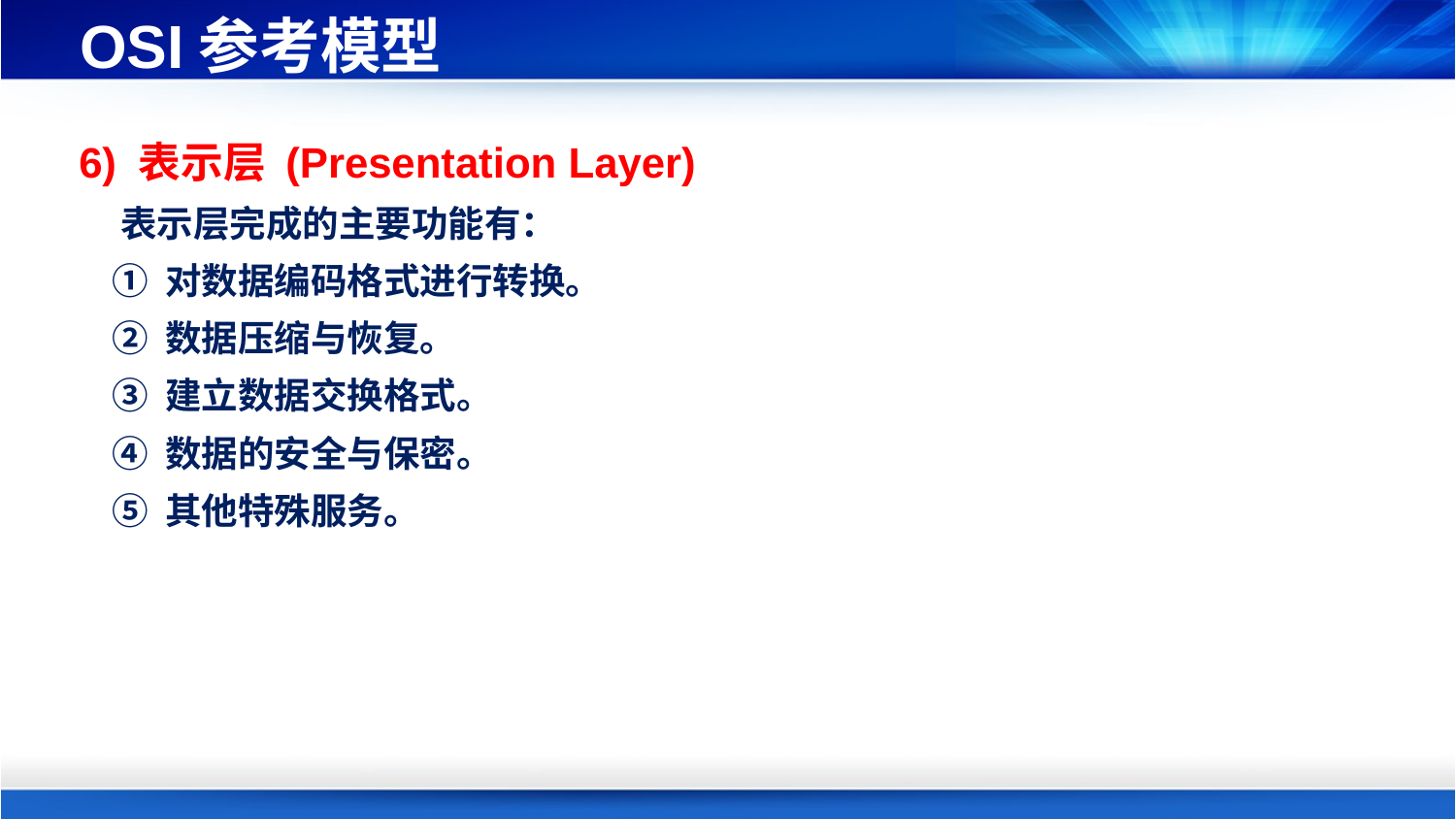

# OSI参考模型
6) 表示层 (Presentation Layer)
    表示层完成的主要功能有：
    ① 对数据编码格式进行转换。
    ② 数据压缩与恢复。
    ③ 建立数据交换格式。
    ④ 数据的安全与保密。
    ⑤ 其他特殊服务。